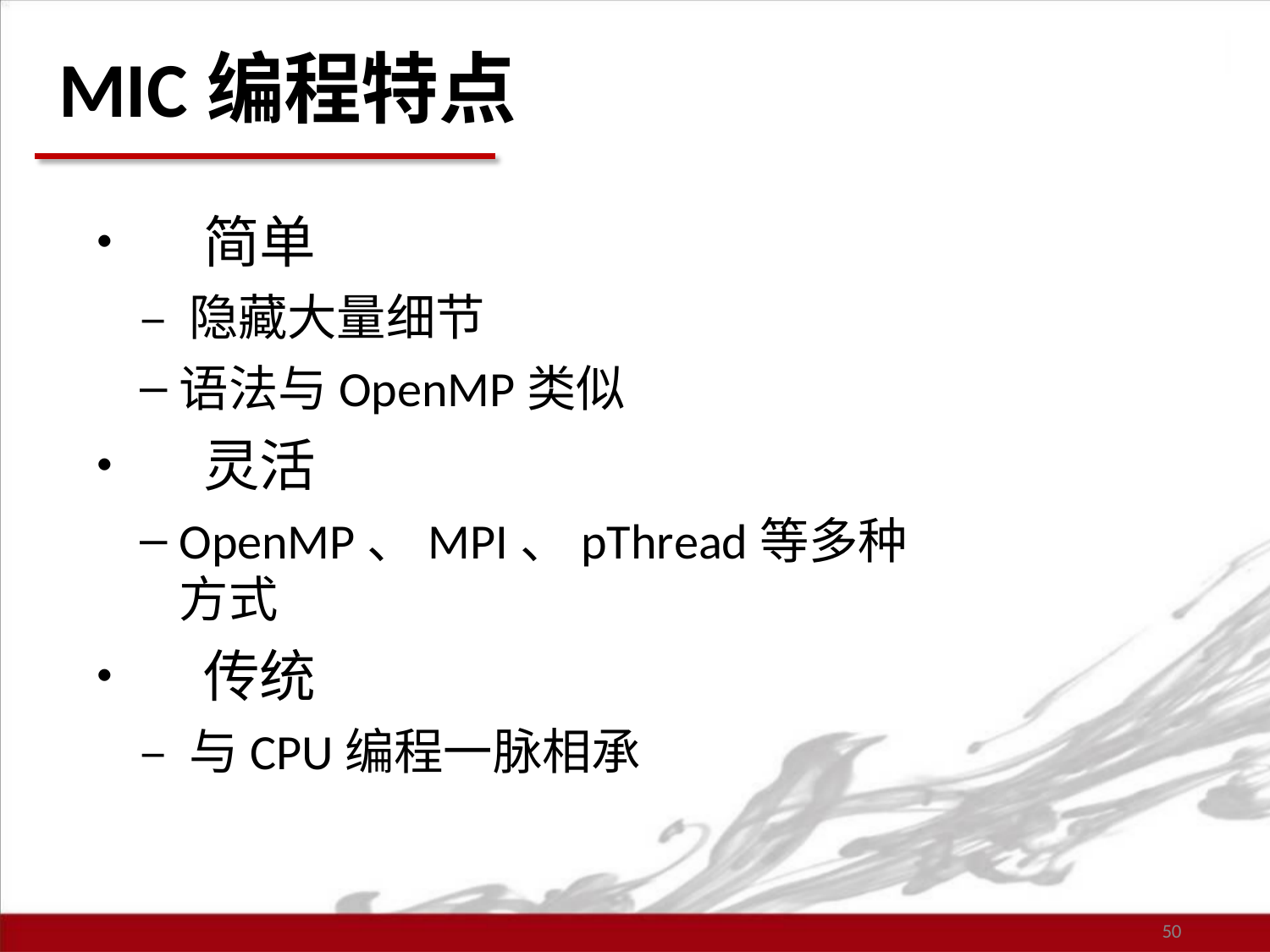

# MIC编程特点

•	简单
– 隐藏大量细节
语法与OpenMP类似
•	灵活
OpenMP、MPI、pThread等多种方式
•	传统
– 与CPU编程一脉相承

50